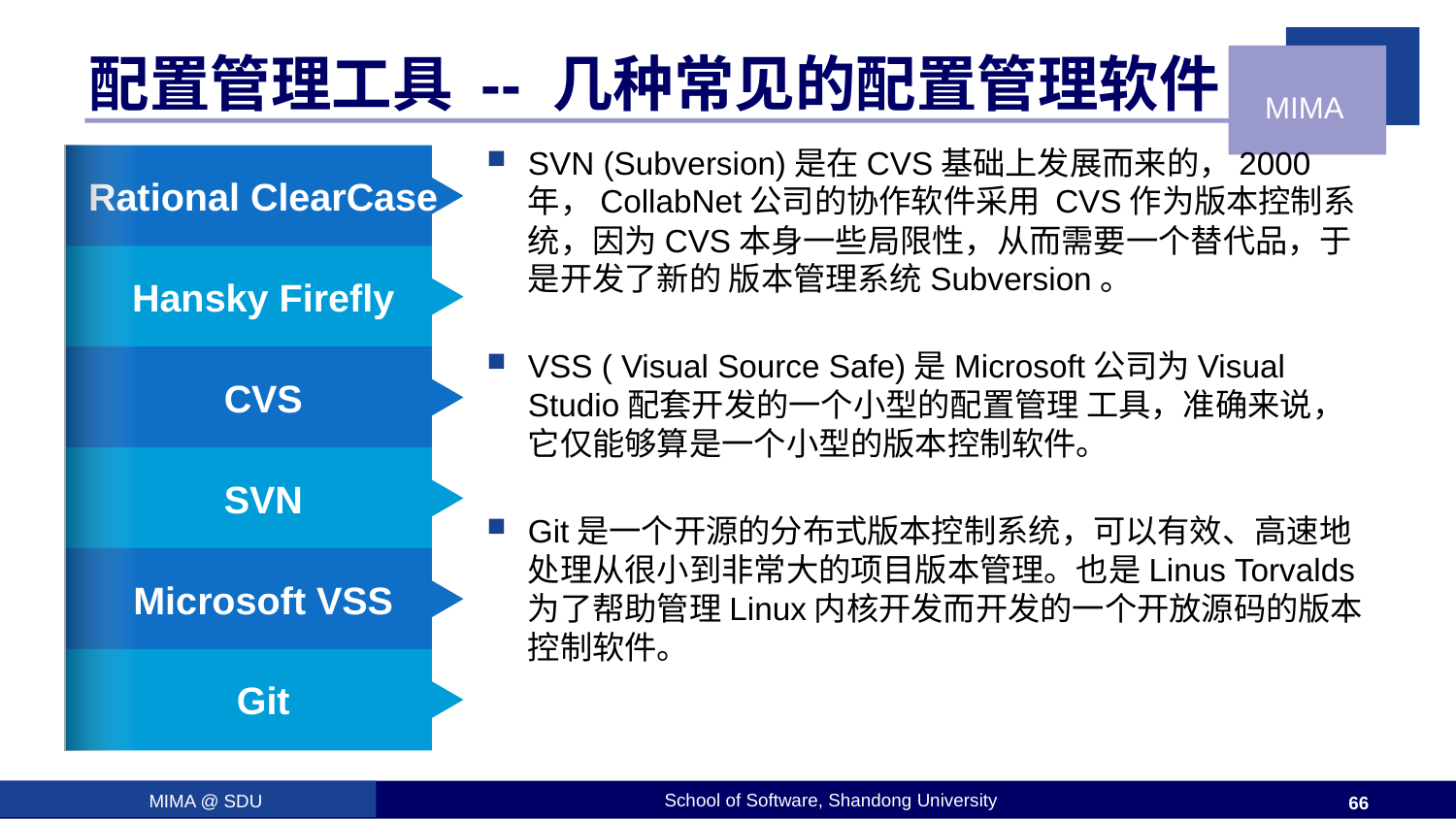

# 配置管理工具 -- 几种常见的配置管理软件
SVN (Subversion)是在CVS基础上发展而来的，2000年，CollabNet公司的协作软件采用 CVS作为版本控制系统，因为CVS本身一些局限性，从而需要一个替代品，于是开发了新的 版本管理系统Subversion。

VSS ( Visual Source Safe)是Microsoft公司为Visual Studio配套开发的一个小型的配置管理 工具，准确来说，它仅能够算是一个小型的版本控制软件。

Git是一个开源的分布式版本控制系统，可以有效、高速地处理从很小到非常大的项目版本管理。也是Linus Torvalds为了帮助管理Linux内核开发而开发的一个开放源码的版本控制软件。

Rational ClearCase
Hansky Firefly
CVS
SVN
Microsoft VSS
Git